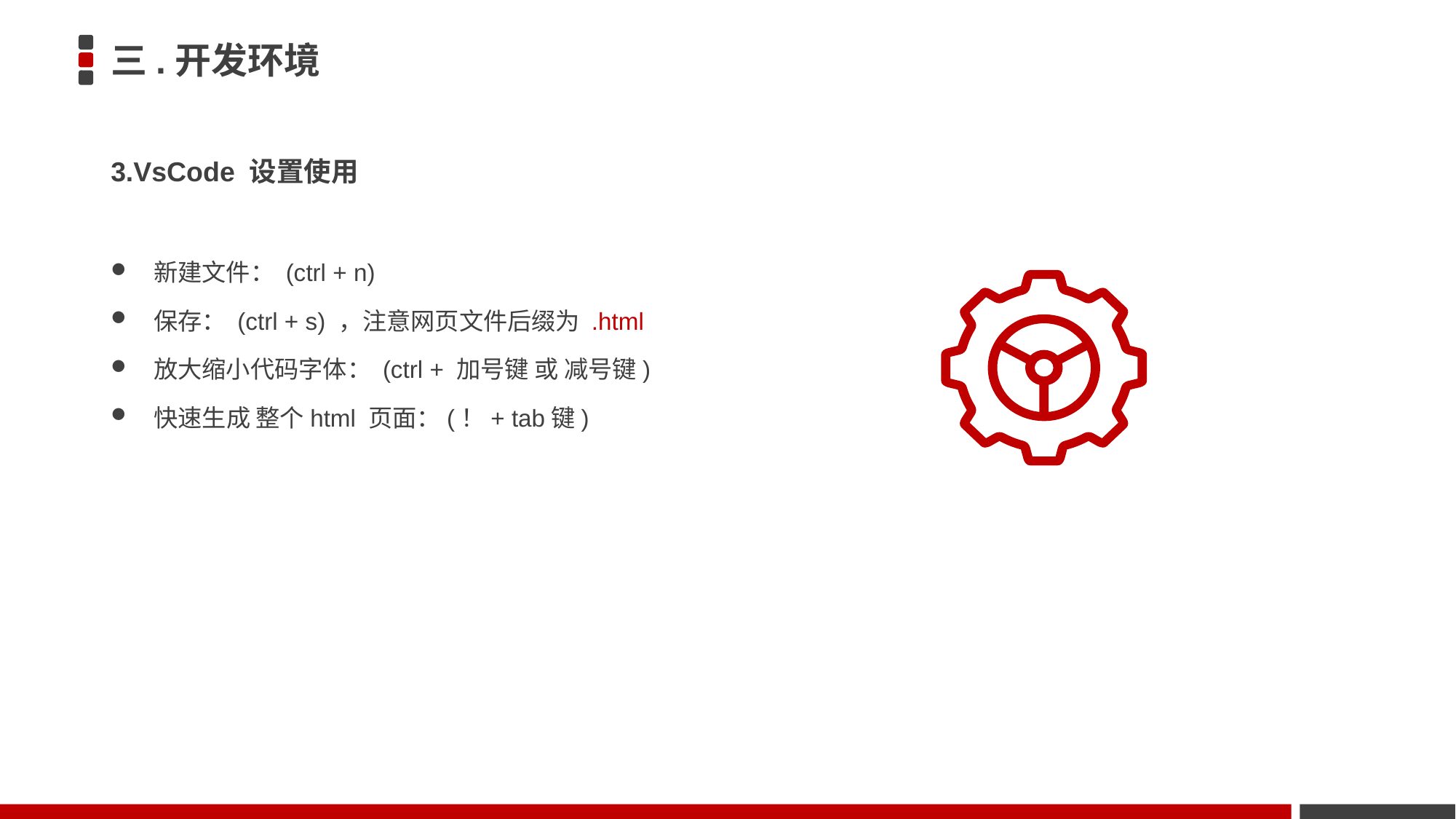

# 三.开发环境
3.VsCode 设置使用
新建文件： (ctrl + n)
保存： (ctrl + s) ，注意网页文件后缀为 .html
放大缩小代码字体： (ctrl + 加号键 或 减号键)
快速生成 整个html 页面：(！+ tab键)